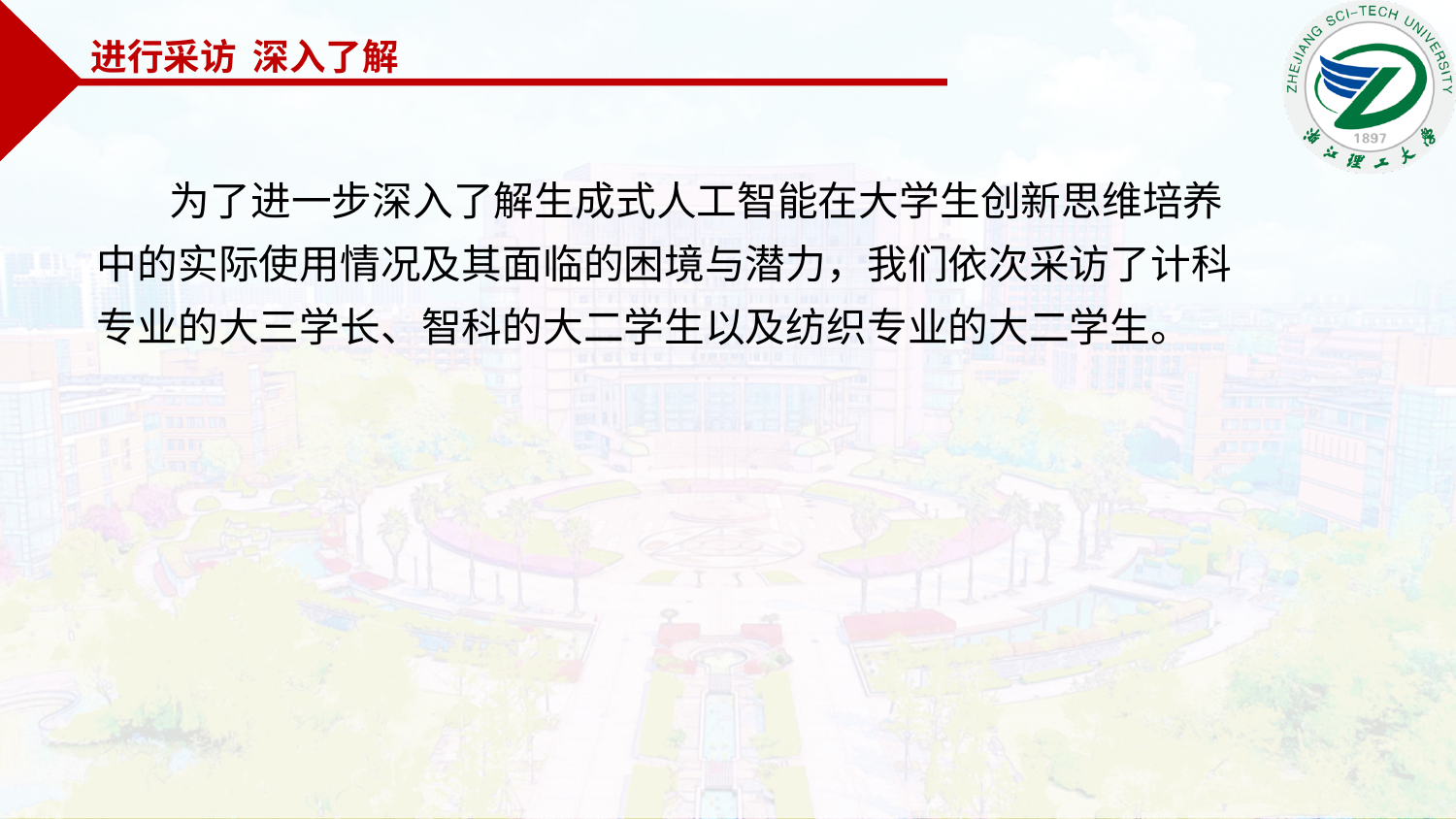

进行采访  深入了解

为了进一步深入了解生成式人工智能在大学生创新思维培养中的实际使用情况及其面临的困境与潜力，我们依次采访了计科专业的大三学长、智科的大二学生以及纺织专业的大二学生。